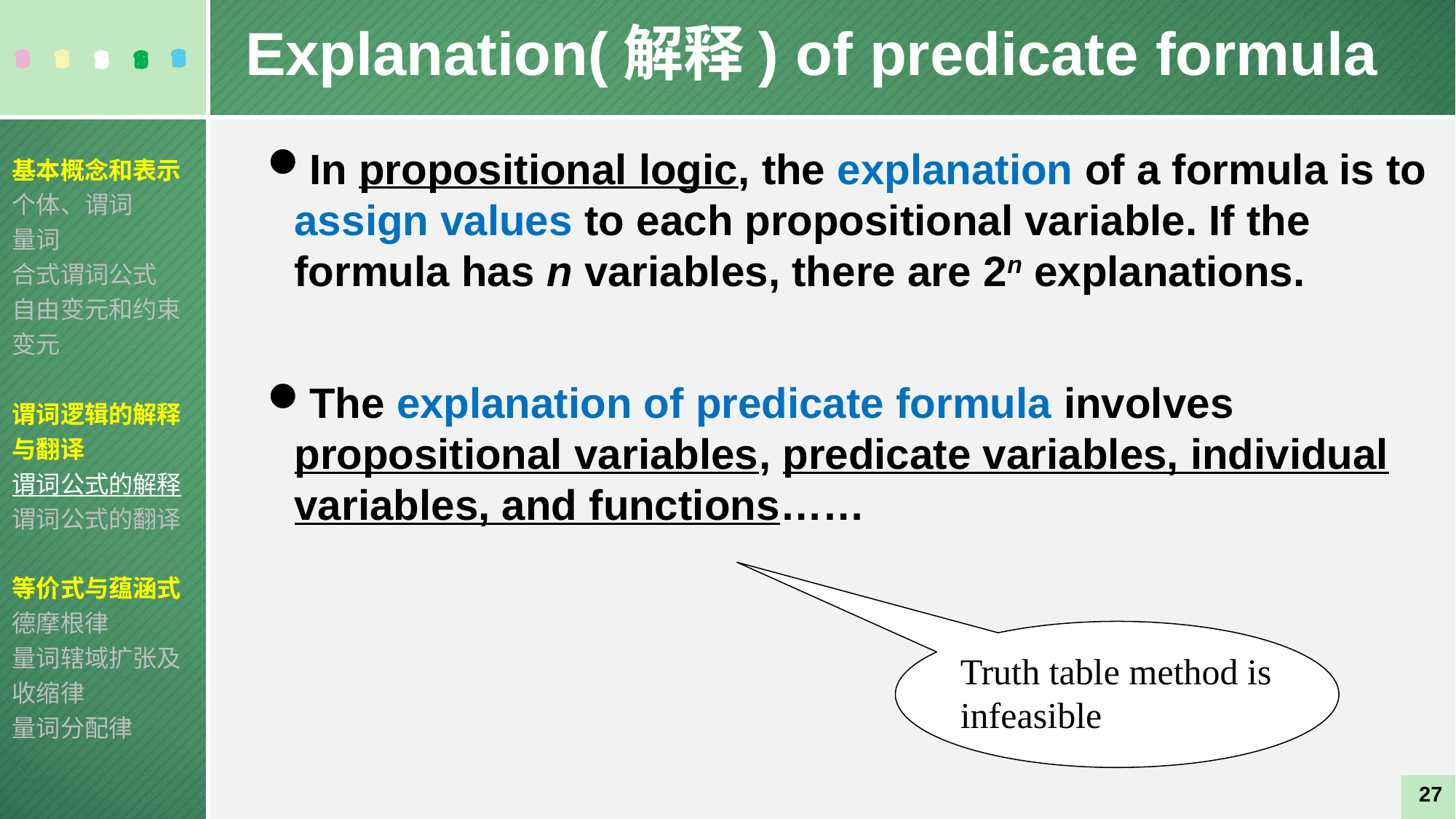

Explanation(解释) of predicate formula

In propositional logic, the explanation of a formula is to assign values to each propositional variable. If the formula has n variables, there are 2n explanations.

The explanation of predicate formula involves propositional variables, predicate variables, individual variables, and functions……
基本概念和表示
个体、谓词
量词
合式谓词公式
自由变元和约束变元

谓词逻辑的解释与翻译
谓词公式的解释
谓词公式的翻译

等价式与蕴涵式
德摩根律
量词辖域扩张及收缩律
量词分配律

Truth table method is infeasible
27